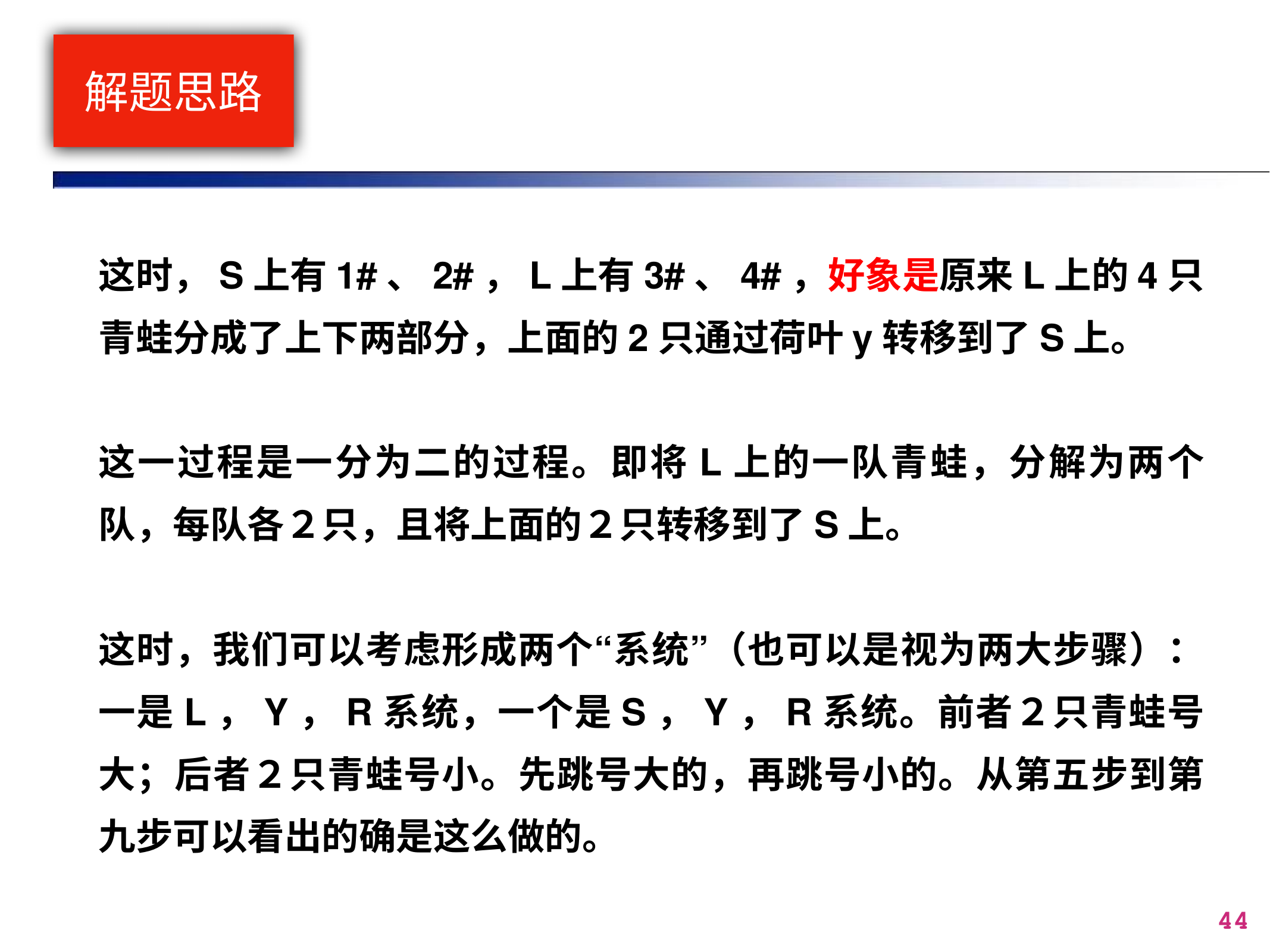

# 解题思路
这时，S上有1#、2#，L上有3#、4#，好象是原来L上的4只青蛙分成了上下两部分，上面的2只通过荷叶y转移到了S上。

这一过程是一分为二的过程。即将L上的一队青蛙，分解为两个队，每队各２只，且将上面的２只转移到了S上。

这时，我们可以考虑形成两个“系统”（也可以是视为两大步骤）：一是L，Y，R系统，一个是S，Y，R系统。前者２只青蛙号大；后者２只青蛙号小。先跳号大的，再跳号小的。从第五步到第九步可以看出的确是这么做的。
44